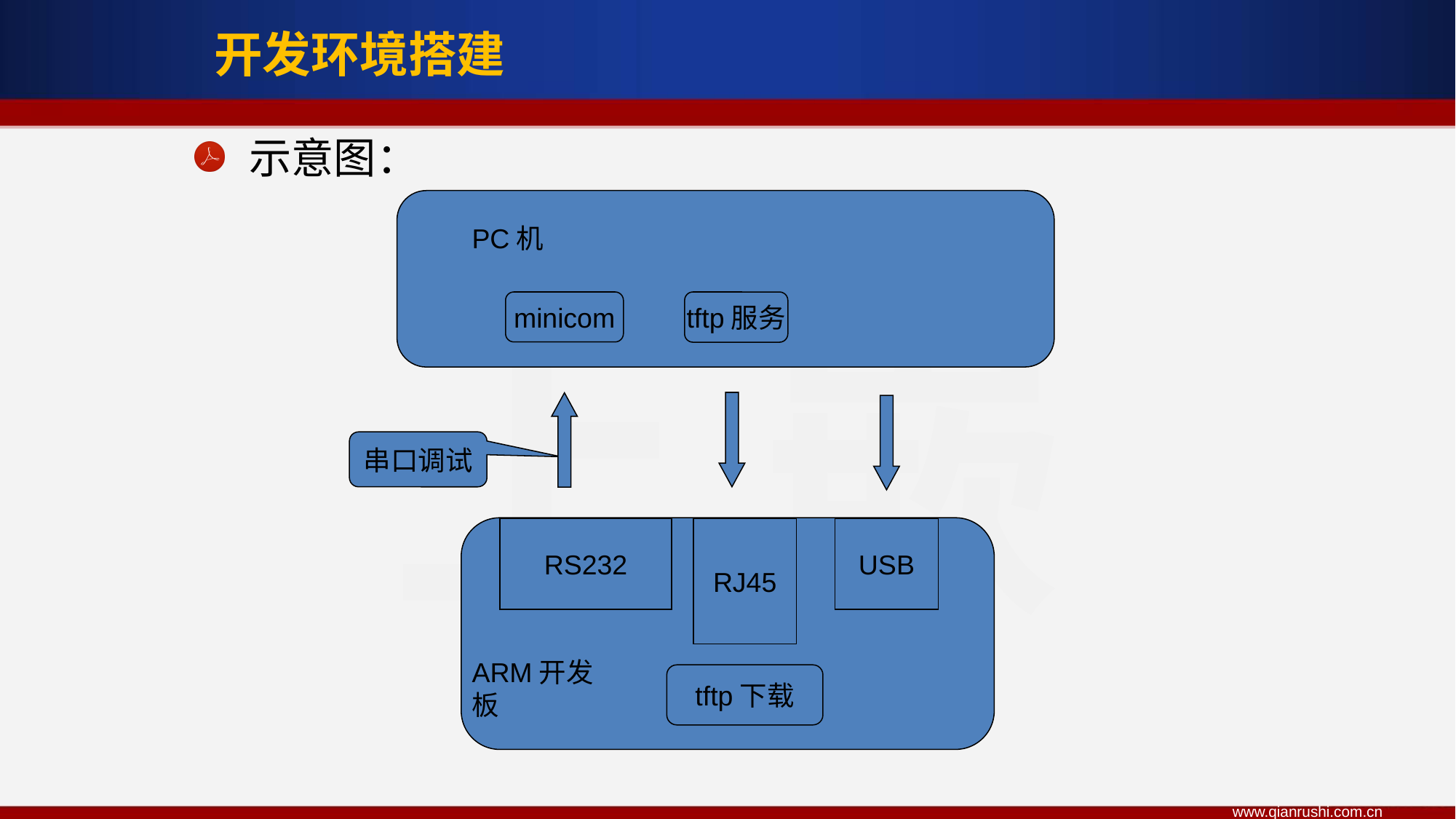

开发环境搭建
示意图：

PC机
minicom
tftp服务

串口调试

USB
RJ45
RS232
ARM开发板
tftp下载